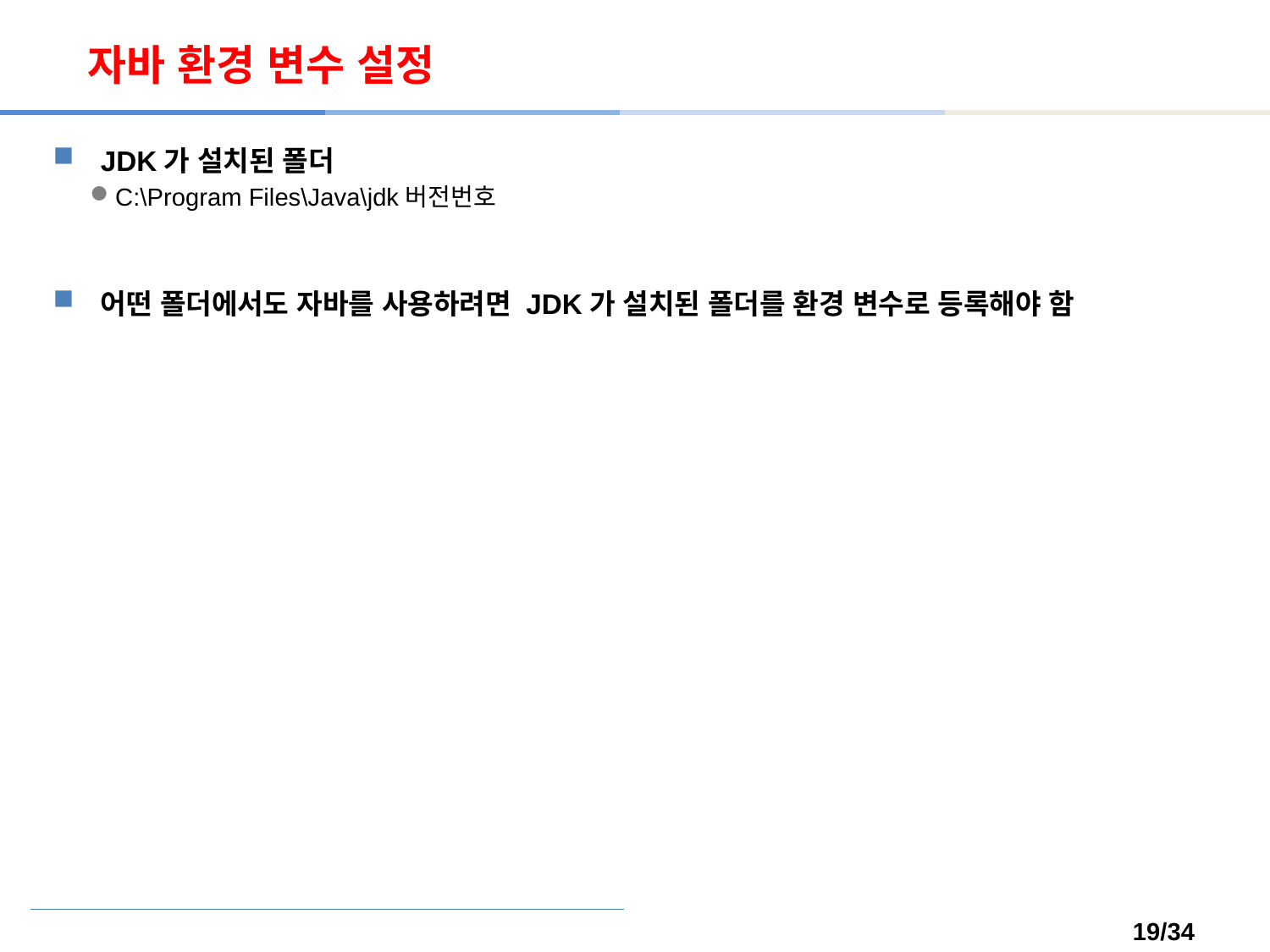

# 자바 환경 변수 설정
JDK가 설치된 폴더
C:\Program Files\Java\jdk버전번호

어떤 폴더에서도 자바를 사용하려면 JDK가 설치된 폴더를 환경 변수로 등록해야 함